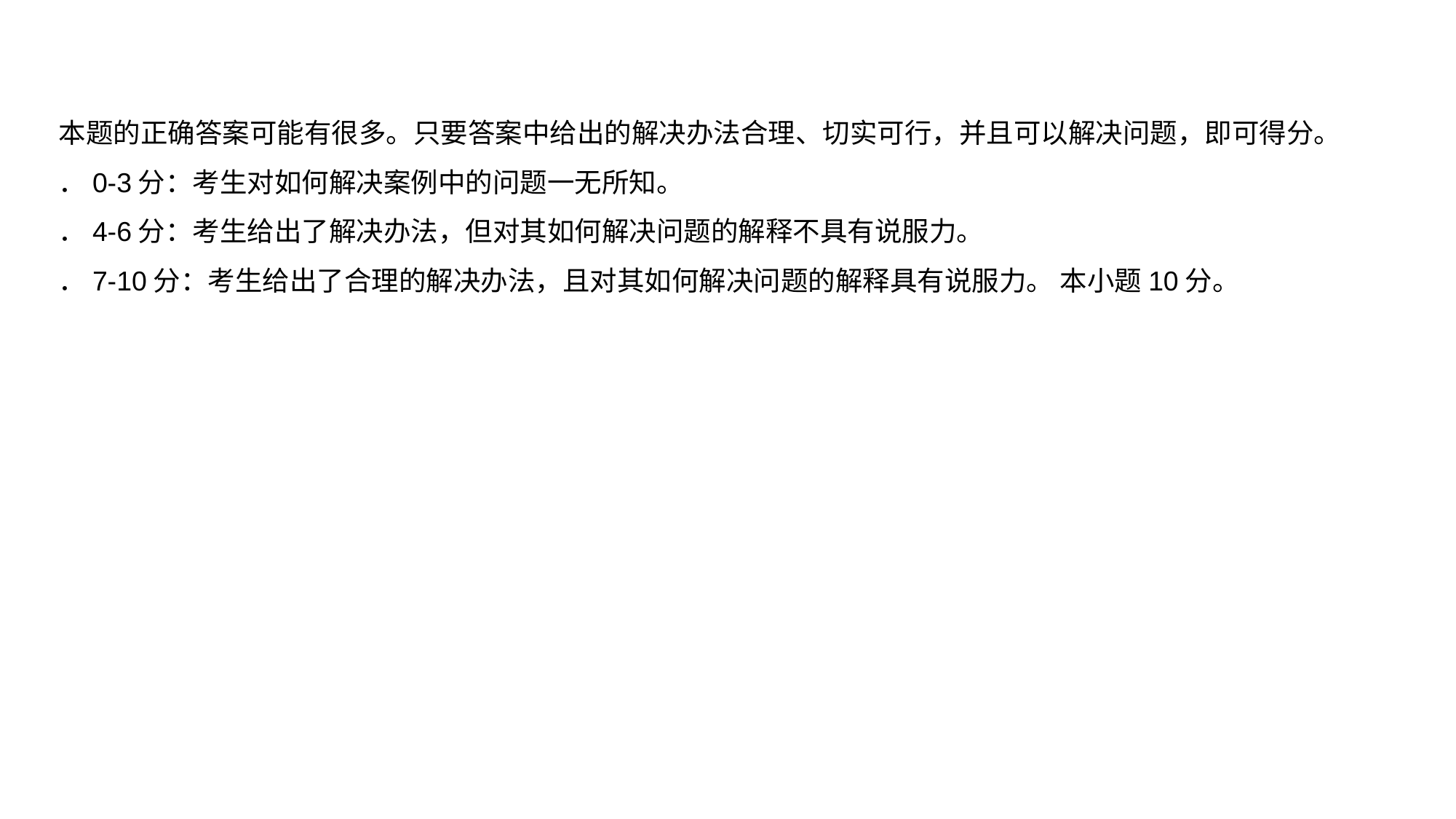

本题的正确答案可能有很多。只要答案中给出的解决办法合理、切实可行，并且可以解决问题，即可得分。
．0-3分：考生对如何解决案例中的问题一无所知。
．4-6分：考生给出了解决办法，但对其如何解决问题的解释不具有说服力。
．7-10分：考生给出了合理的解决办法，且对其如何解决问题的解释具有说服力。 本小题10分。